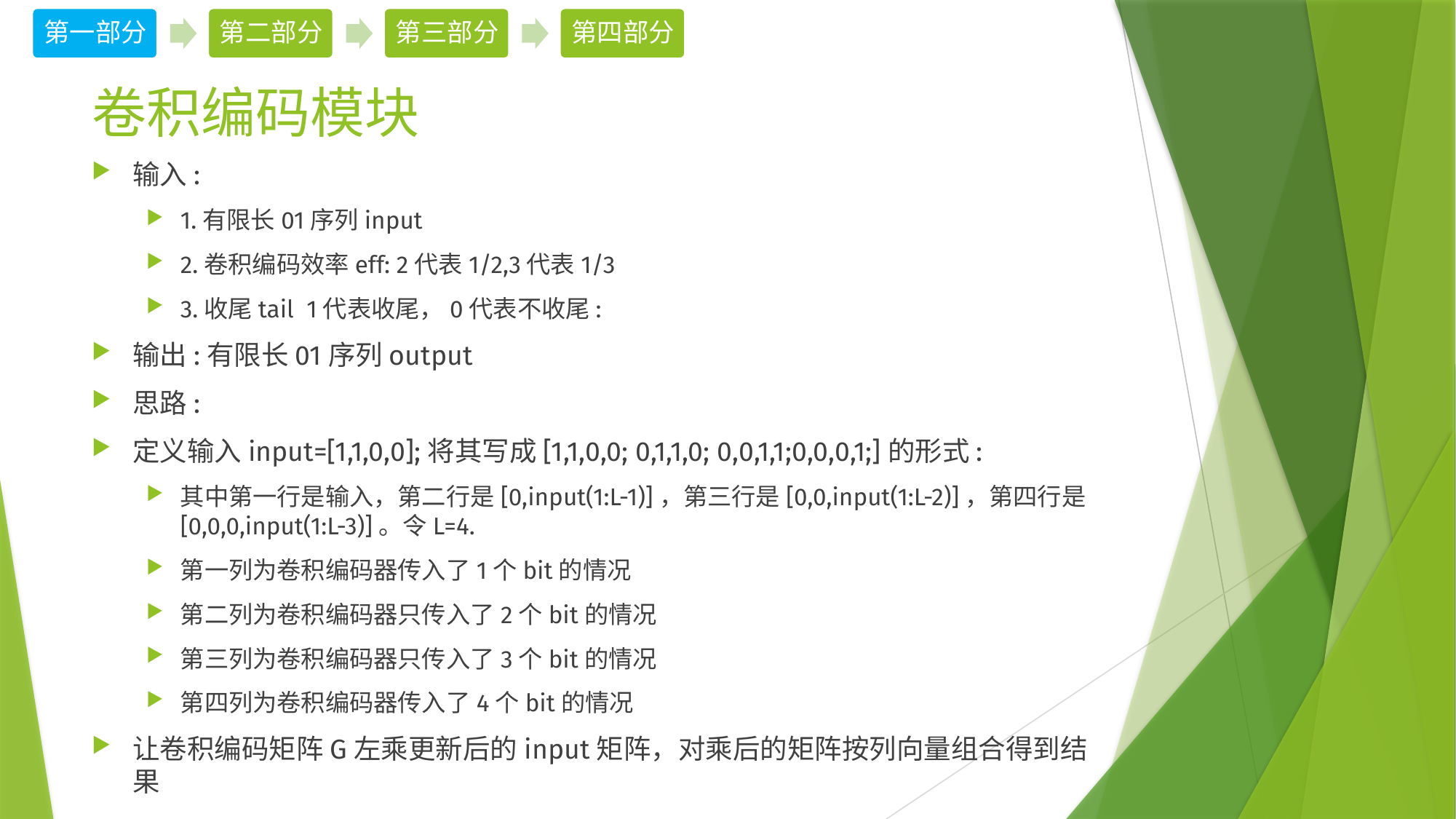

第一部分

第二部分

第三部分

第四部分
# 卷积编码模块
输入:
1.有限长01序列input
2.卷积编码效率eff: 2代表1/2,3代表1/3
3.收尾tail  1代表收尾，0代表不收尾:
输出:有限长01序列output
思路:
定义输入input=[1,1,0,0];将其写成[1,1,0,0; 0,1,1,0; 0,0,1,1;0,0,0,1;]的形式:
其中第一行是输入，第二行是[0,input(1:L-1)]，第三行是[0,0,input(1:L-2)]，第四行是[0,0,0,input(1:L-3)]。令L=4.
第一列为卷积编码器传入了1个bit的情况
第二列为卷积编码器只传入了2个bit的情况
第三列为卷积编码器只传入了3个bit的情况
第四列为卷积编码器传入了4个bit的情况
让卷积编码矩阵G左乘更新后的input矩阵，对乘后的矩阵按列向量组合得到结果